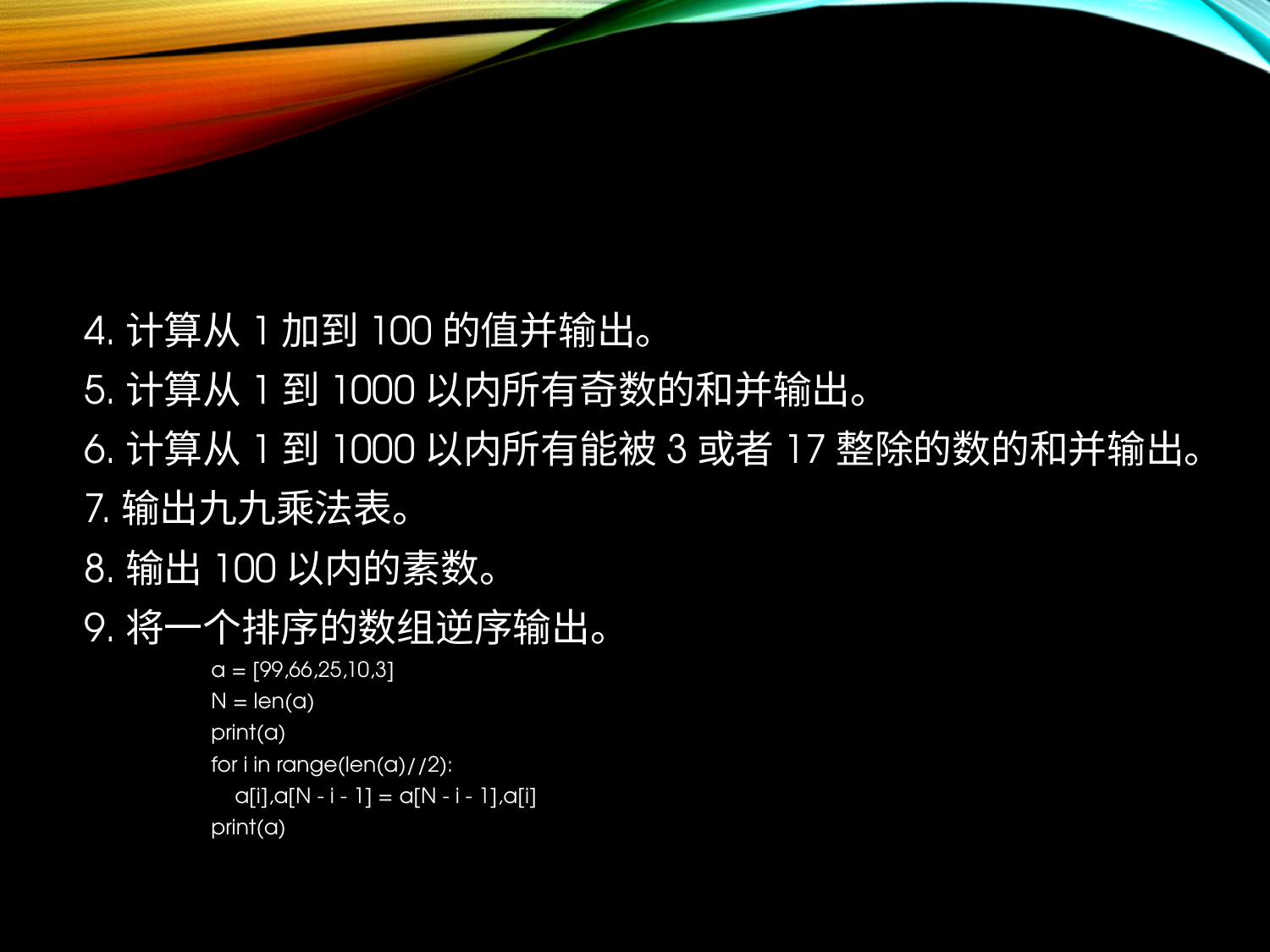

#
4.计算从1加到100的值并输出。
5.计算从1到1000以内所有奇数的和并输出。
6.计算从1到1000以内所有能被3或者17整除的数的和并输出。
7.输出九九乘法表。
8.输出100以内的素数。
9.将一个排序的数组逆序输出。
a = [99,66,25,10,3]
N = len(a)
print(a)
for i in range(len(a)//2):
    a[i],a[N - i - 1] = a[N - i - 1],a[i]
print(a)